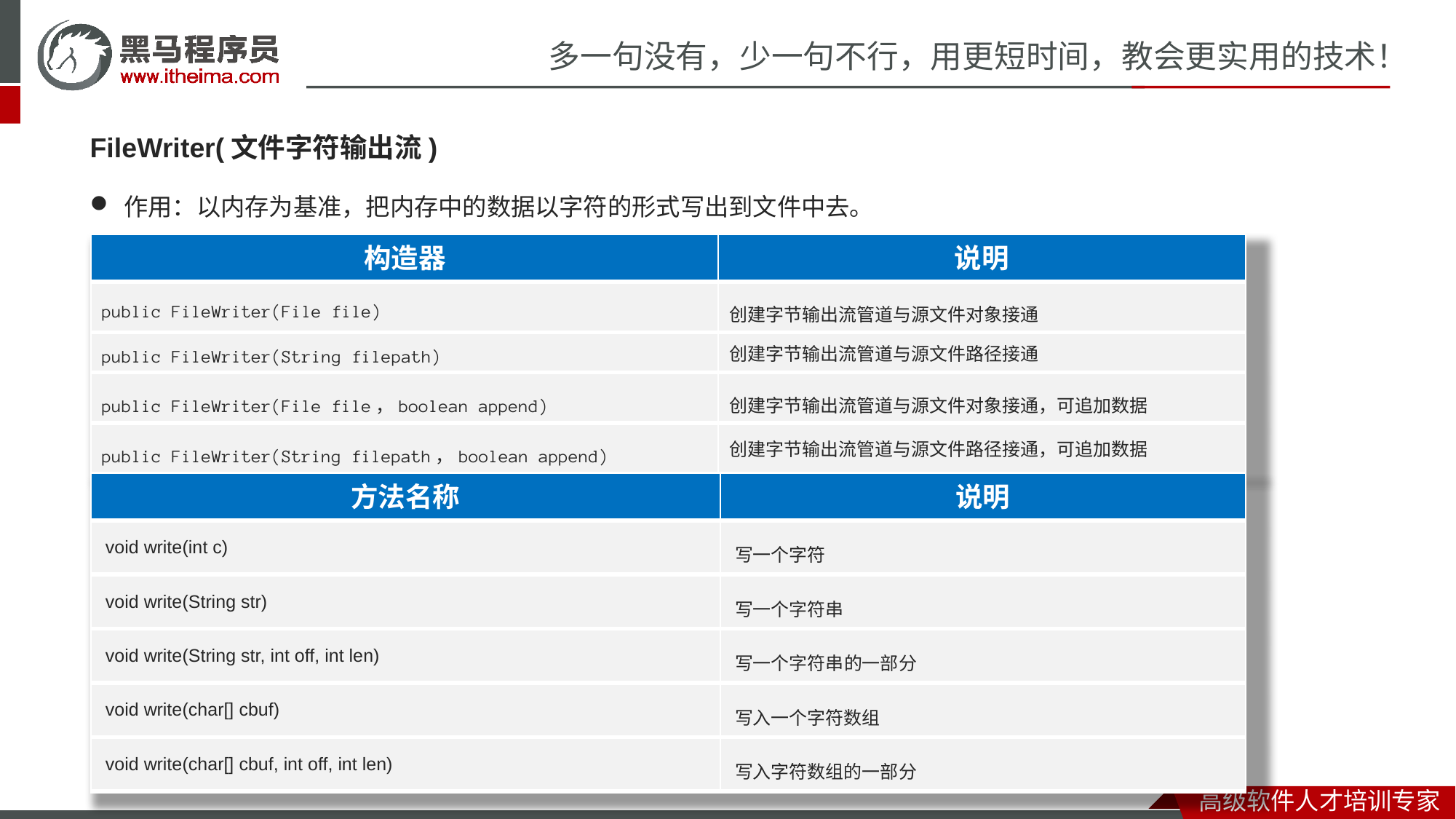

FileWriter(文件字符输出流)
作用：以内存为基准，把内存中的数据以字符的形式写出到文件中去。
| 构造器 | 说明 |
| --- | --- |
| public FileWriter​(File file) | 创建字节输出流管道与源文件对象接通 |
| public FileWriter​(String filepath) | 创建字节输出流管道与源文件路径接通 |
| public FileWriter(File file，boolean append) | 创建字节输出流管道与源文件对象接通，可追加数据 |
| public FileWriter(String filepath，boolean append) | 创建字节输出流管道与源文件路径接通，可追加数据 |
| 方法名称 | 说明 |
| --- | --- |
| void write​(int c) | 写一个字符 |
| void write​(String str) | 写一个字符串 |
| void write​(String str, int off, int len) | 写一个字符串的一部分 |
| void write​(char[] cbuf) | 写入一个字符数组 |
| void write​(char[] cbuf, int off, int len) | 写入字符数组的一部分 |